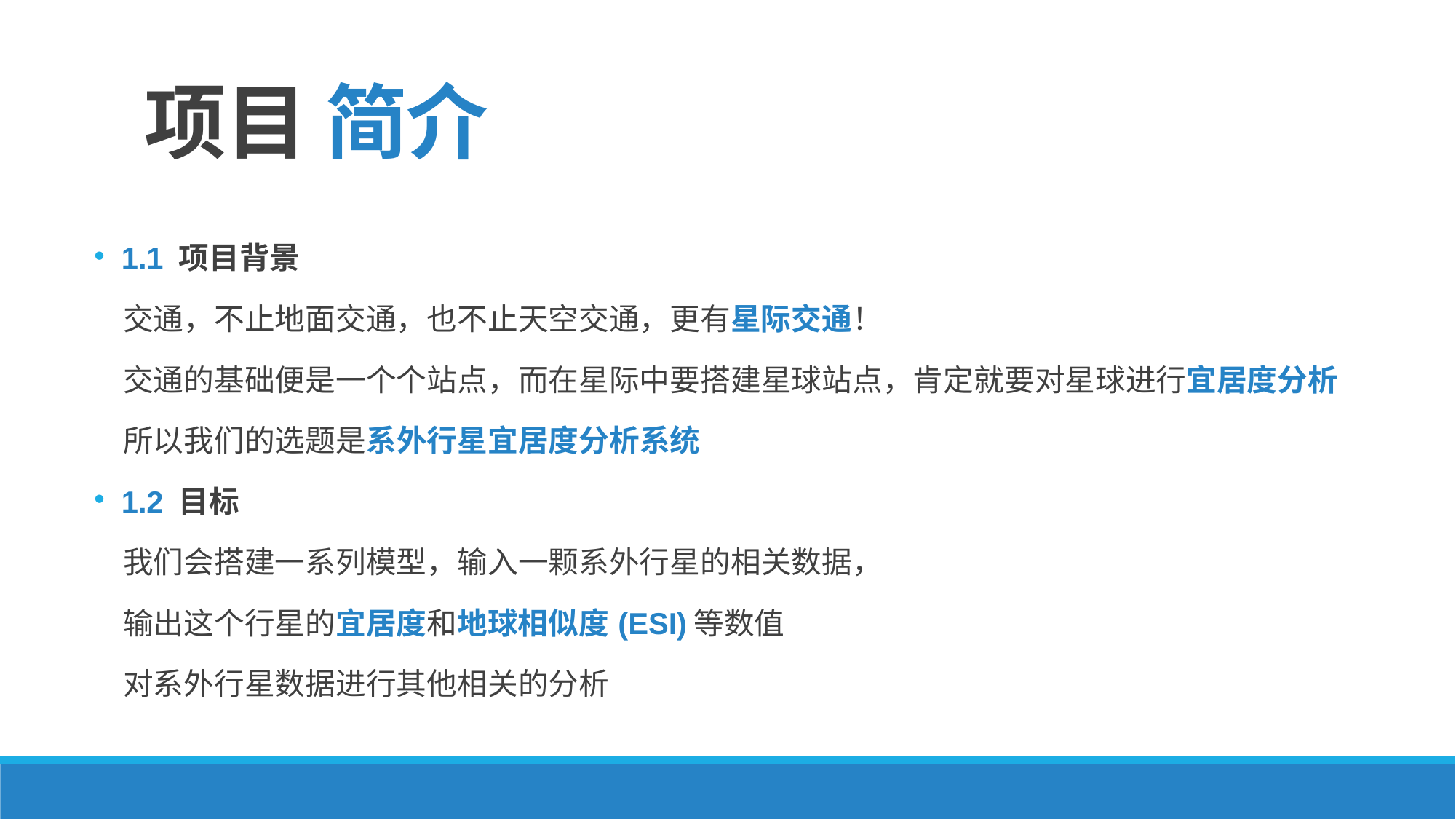

项目 简介
1.1 项目背景
   交通，不止地面交通，也不止天空交通，更有星际交通！
   交通的基础便是一个个站点，而在星际中要搭建星球站点，肯定就要对星球进行宜居度分析
   所以我们的选题是系外行星宜居度分析系统
1.2 目标
   我们会搭建一系列模型，输入一颗系外行星的相关数据，
   输出这个行星的宜居度和地球相似度(ESI)等数值
   对系外行星数据进行其他相关的分析